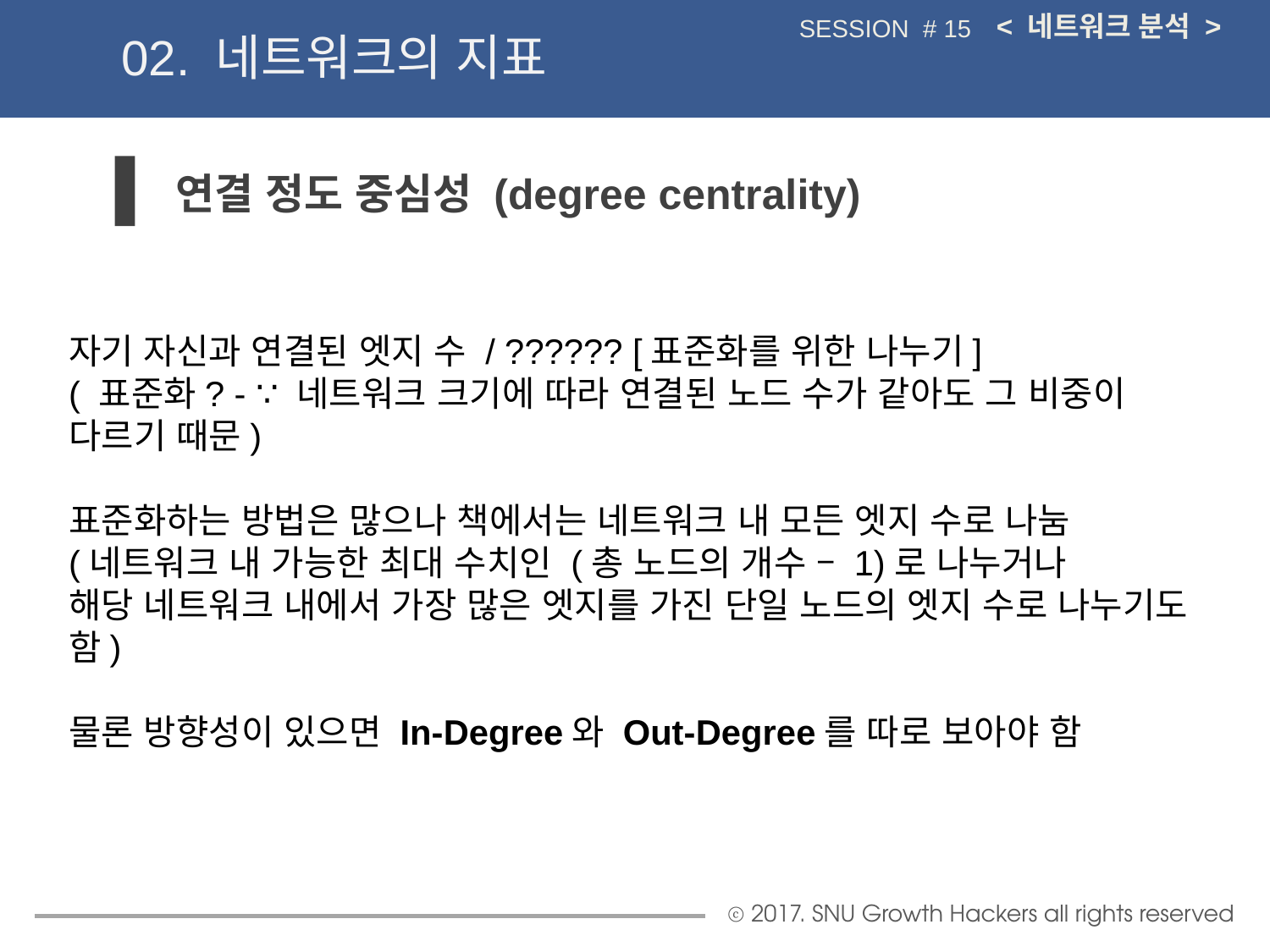

< 네트워크 분석 >
SESSION  # 15
02. 네트워크의 지표

연결 정도 중심성 (degree centrality)
자기 자신과 연결된 엣지 수 / ?????? [표준화를 위한 나누기]
( 표준화? - ∵ 네트워크 크기에 따라 연결된 노드 수가 같아도 그 비중이 다르기 때문)
표준화하는 방법은 많으나 책에서는 네트워크 내 모든 엣지 수로 나눔
(네트워크 내 가능한 최대 수치인 (총 노드의 개수 – 1)로 나누거나
해당 네트워크 내에서 가장 많은 엣지를 가진 단일 노드의 엣지 수로 나누기도 함)
물론 방향성이 있으면 In-Degree와 Out-Degree를 따로 보아야 함
ⓒ 2017. SNU Growth Hackers all rights reserved